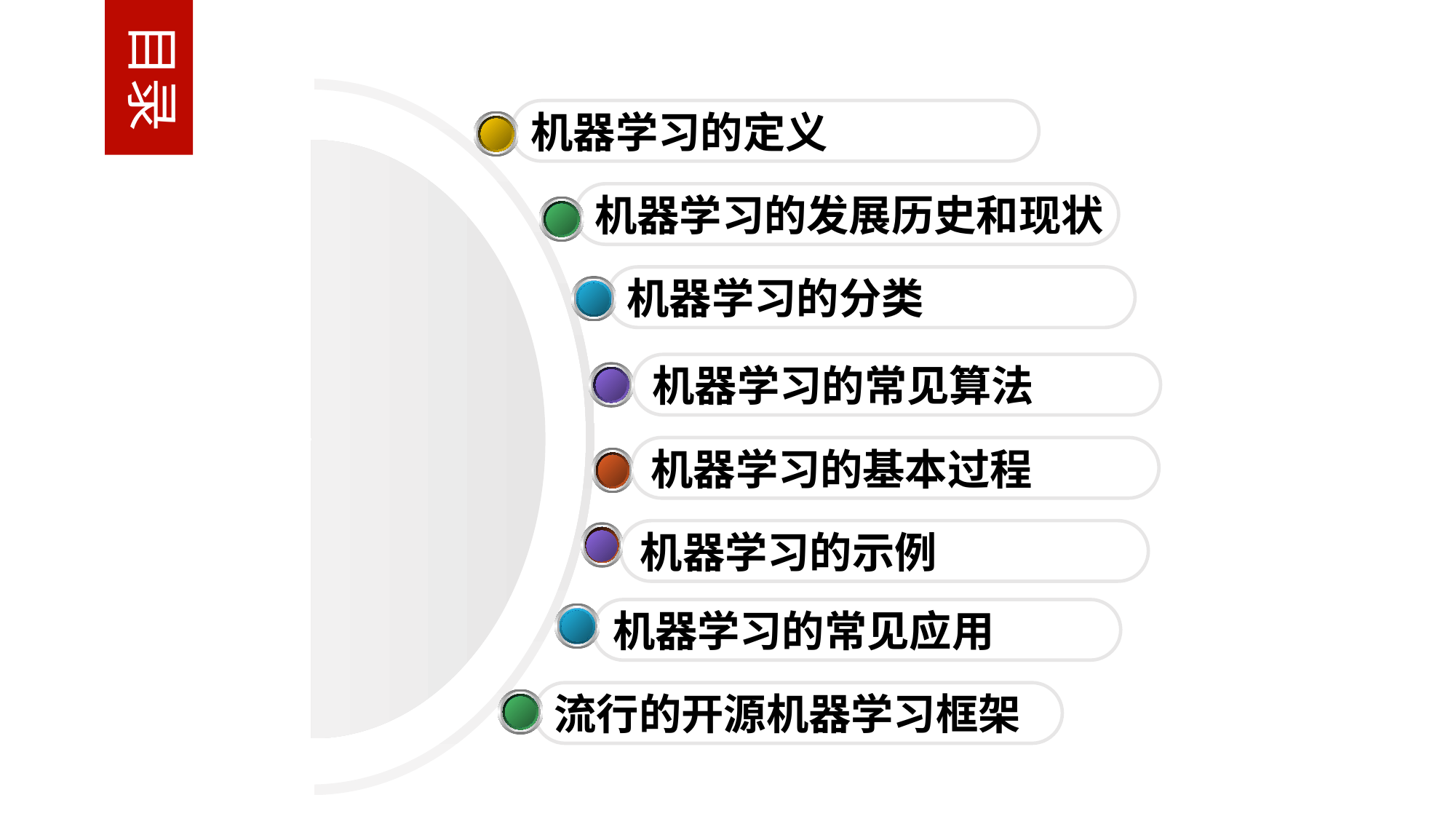

目录

机器学习的定义

机器学习的发展历史和现状

机器学习的分类

机器学习的常见算法

机器学习的基本过程

机器学习的示例

机器学习的常见应用

流行的开源机器学习框架